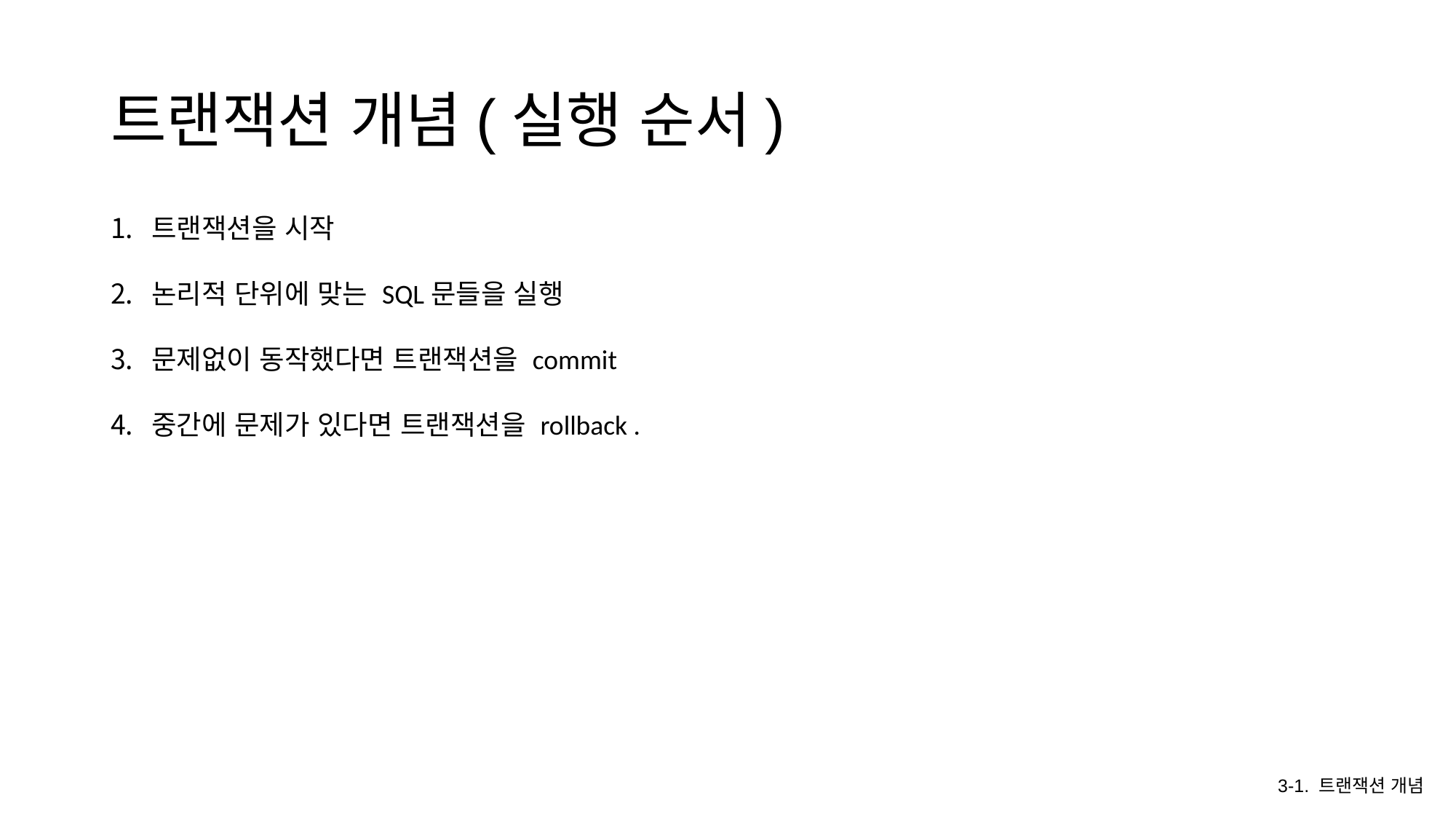

# 트랜잭션 개념(실행 순서)
트랜잭션을 시작
논리적 단위에 맞는 SQL문들을 실행
문제없이 동작했다면 트랜잭션을 commit
중간에 문제가 있다면 트랜잭션을 rollback .
3-1. 트랜잭션 개념